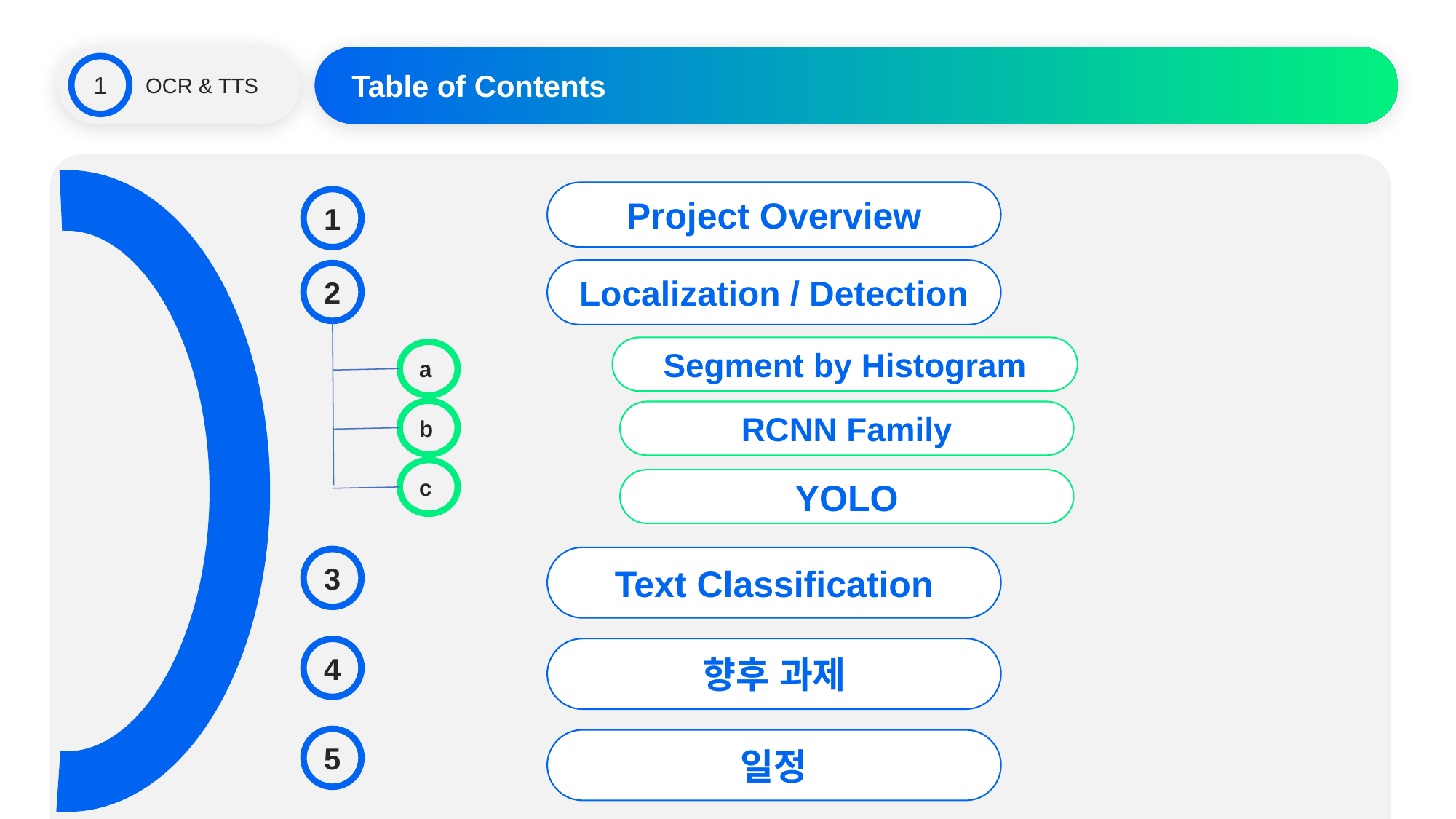

OCR & TTS
Table of Contents
1

Project Overview
1

Localization / Detection
2
Segment by Histogram
a
b
RCNN Family
c
YOLO
Text Classification
3
향후 과제
4
5
일정